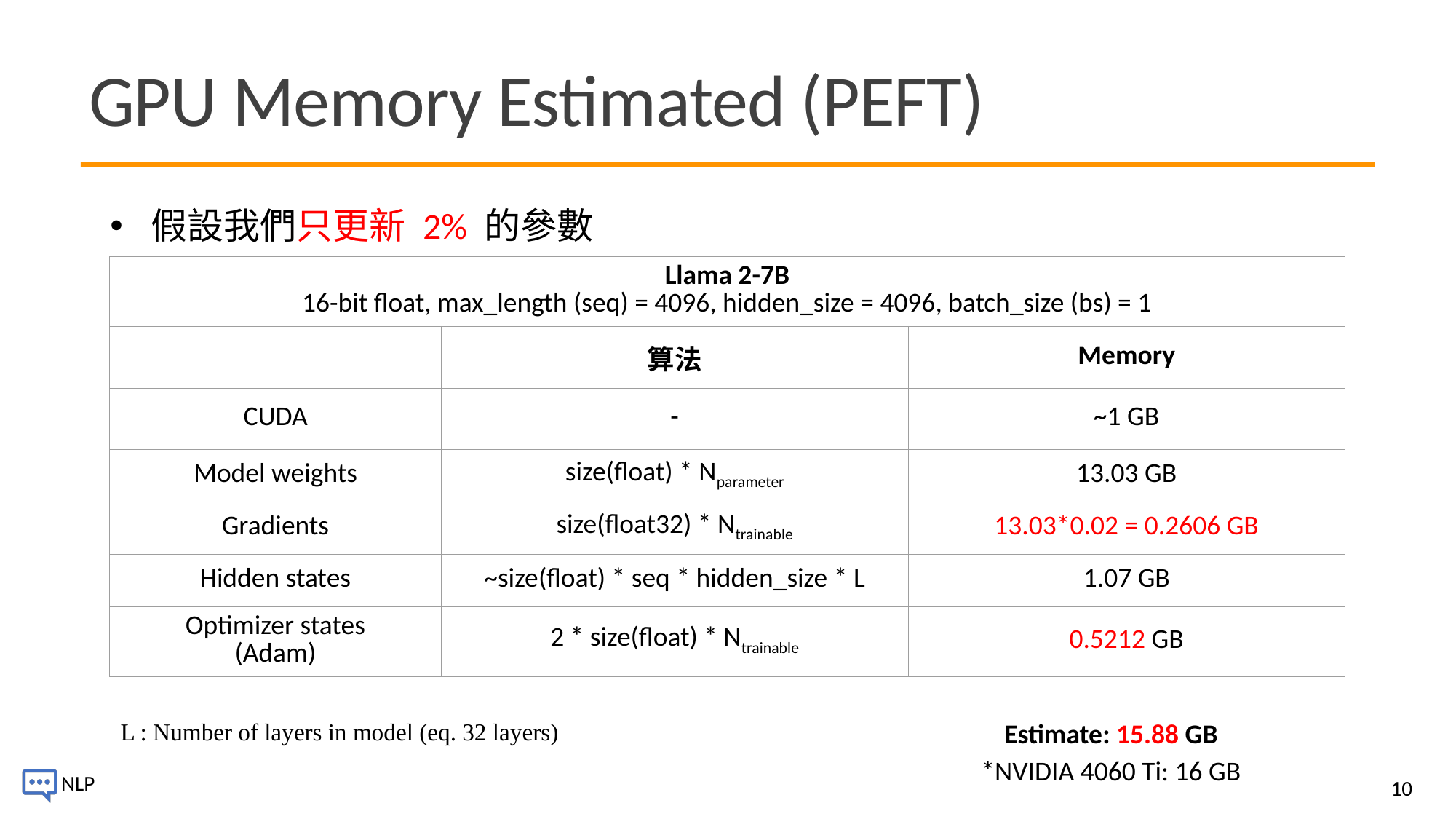

# GPU Memory Estimated (PEFT)
假設我們只更新 2% 的參數
| Llama 2-7B 16-bit float, max\_length (seq) = 4096, hidden\_size = 4096, batch\_size (bs) = 1 |  |  |
| --- | --- | --- |
|  | 算法 | Memory |
| CUDA | - | ~1 GB |
| Model weights | size(float) \* Nparameter | 13.03 GB |
| Gradients | size(float32) \* Ntrainable | 13.03\*0.02 = 0.2606 GB |
| Hidden states | ~size(float) \* seq \* hidden\_size \* L | 1.07 GB |
| Optimizer states (Adam) | 2 \* size(float) \* Ntrainable | 0.5212 GB |
L : Number of layers in model (eq. 32 layers)
Estimate: 15.88 GB
*NVIDIA 4060 Ti: 16 GB
10